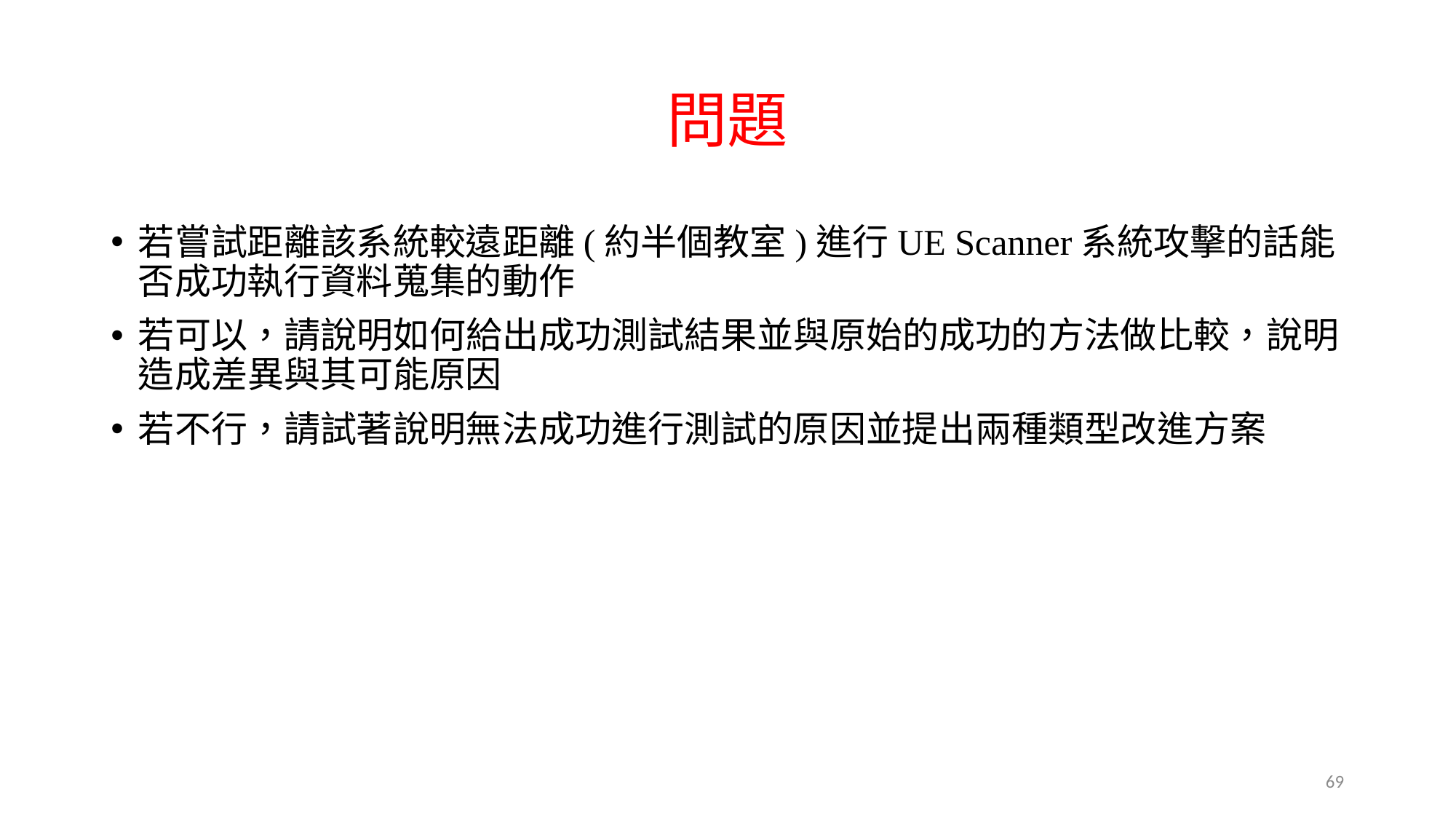

# 問題
若嘗試距離該系統較遠距離(約半個教室)進行UE Scanner系統攻擊的話能否成功執行資料蒐集的動作
若可以，請說明如何給出成功測試結果並與原始的成功的方法做比較，說明造成差異與其可能原因
若不行，請試著說明無法成功進行測試的原因並提出兩種類型改進方案

69